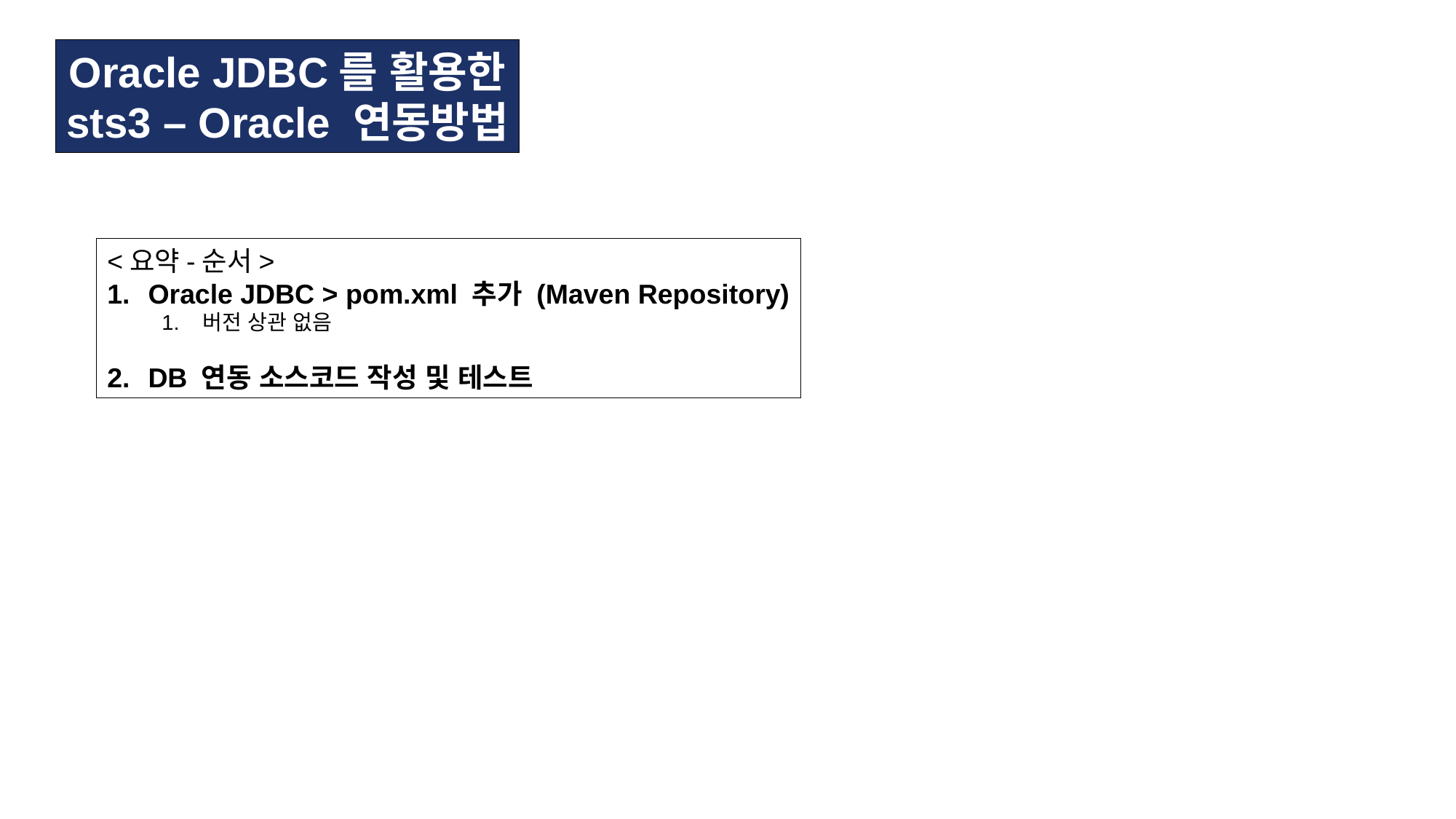

Oracle JDBC를 활용한
sts3 – Oracle 연동방법
<요약-순서>
Oracle JDBC > pom.xml 추가 (Maven Repository)
버전 상관 없음

DB 연동 소스코드 작성 및 테스트